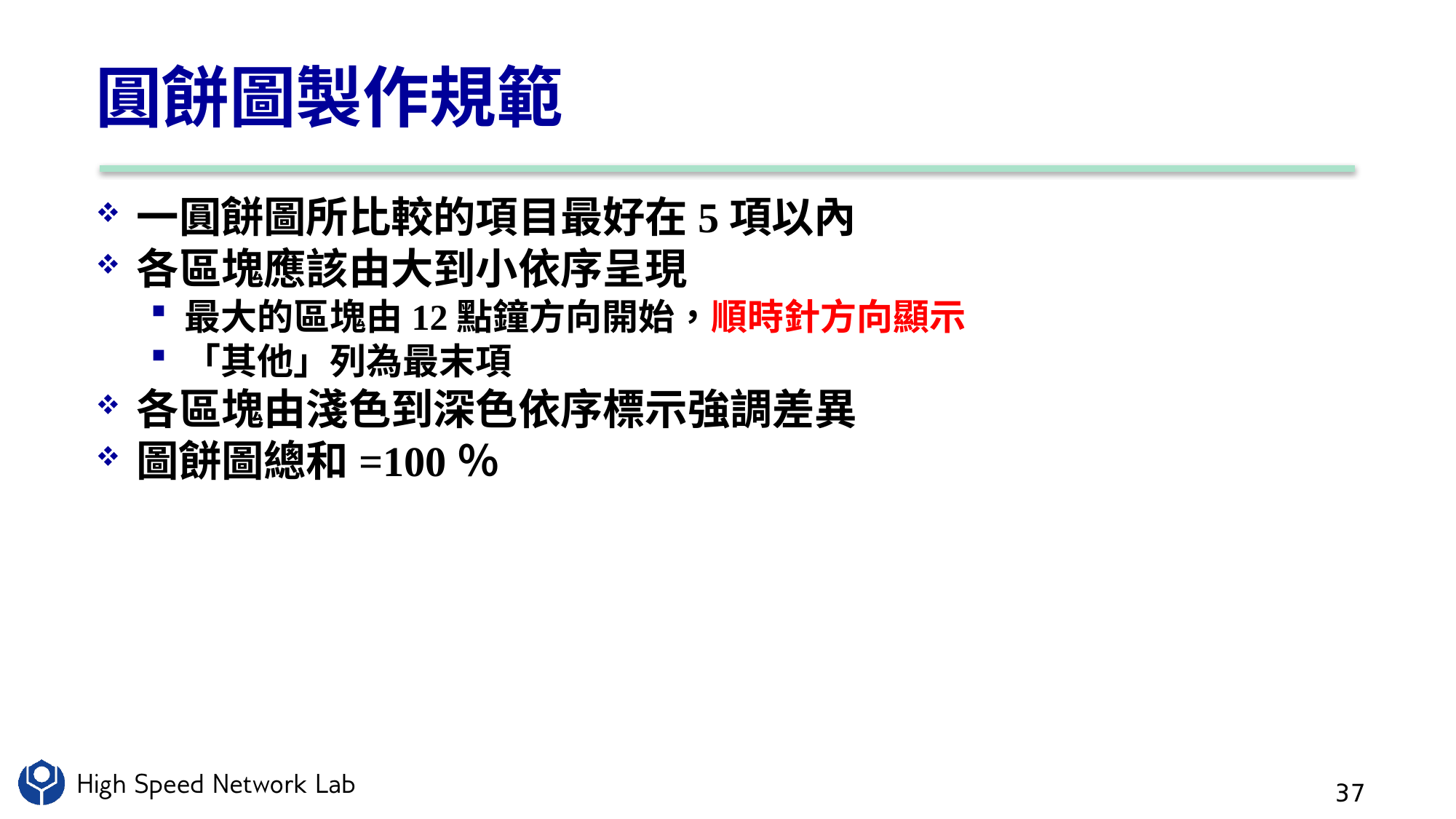

# 圓餅圖製作規範
一圓餅圖所比較的項目最好在5項以內
各區塊應該由大到小依序呈現
最大的區塊由12點鐘方向開始，順時針方向顯示
「其他」列為最末項
各區塊由淺色到深色依序標示強調差異
圖餅圖總和=100％
37